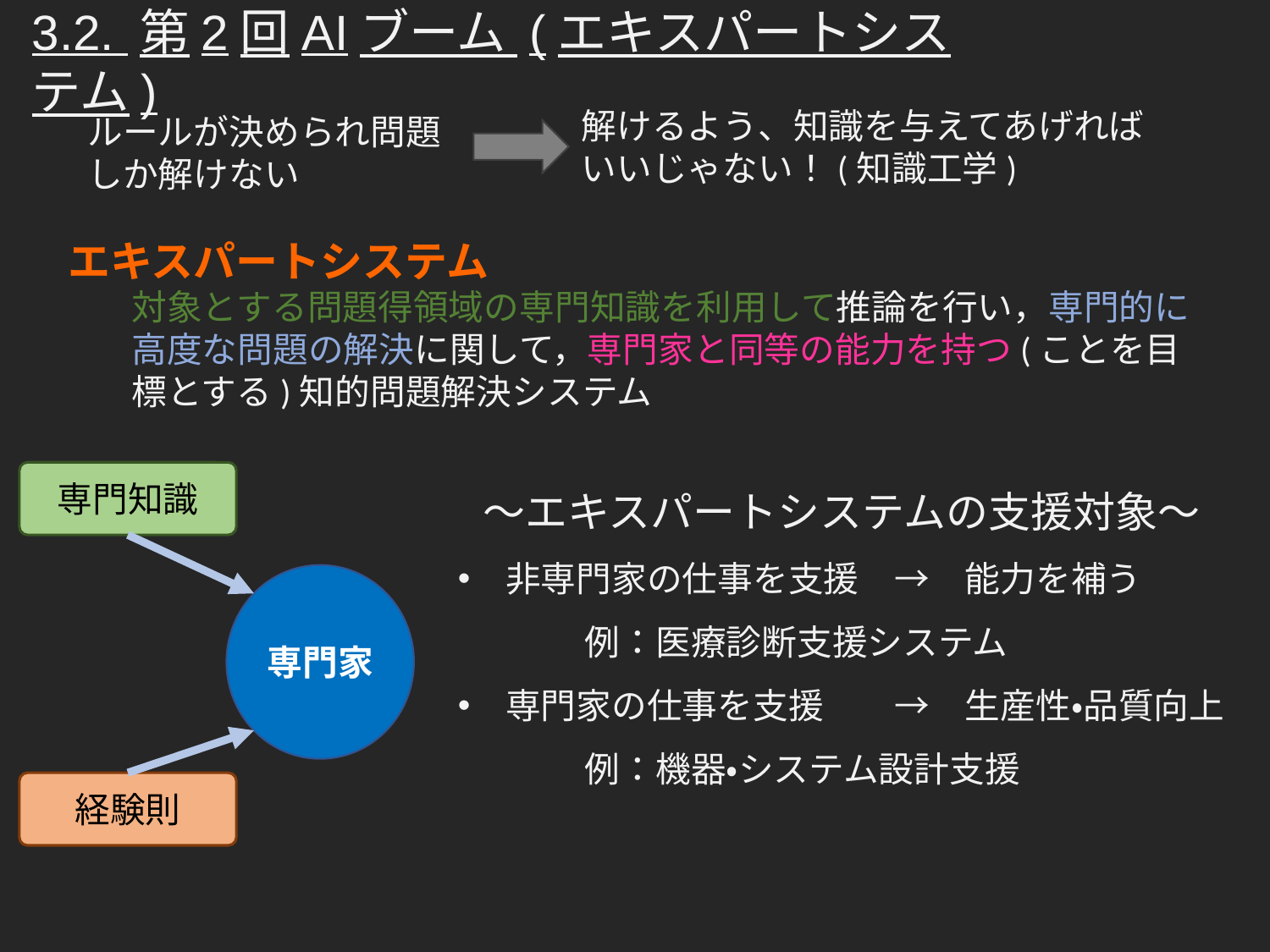

3.2. 第2回AIブーム (エキスパートシステム)
解けるよう、知識を与えてあげればいいじゃない！(知識工学)
ルールが決められ問題しか解けない

エキスパートシステム
対象とする問題得領域の専門知識を利用して推論を行い，専門的に高度な問題の解決に関して，専門家と同等の能力を持つ(ことを目標とする)知的問題解決システム
～エキスパートシステムの支援対象～
非専門家の仕事を支援　→　能力を補う
	例：医療診断支援システム
専門家の仕事を支援　　→　生産性・品質向上
	例：機器・システム設計支援
専門知識
専門家
経験則